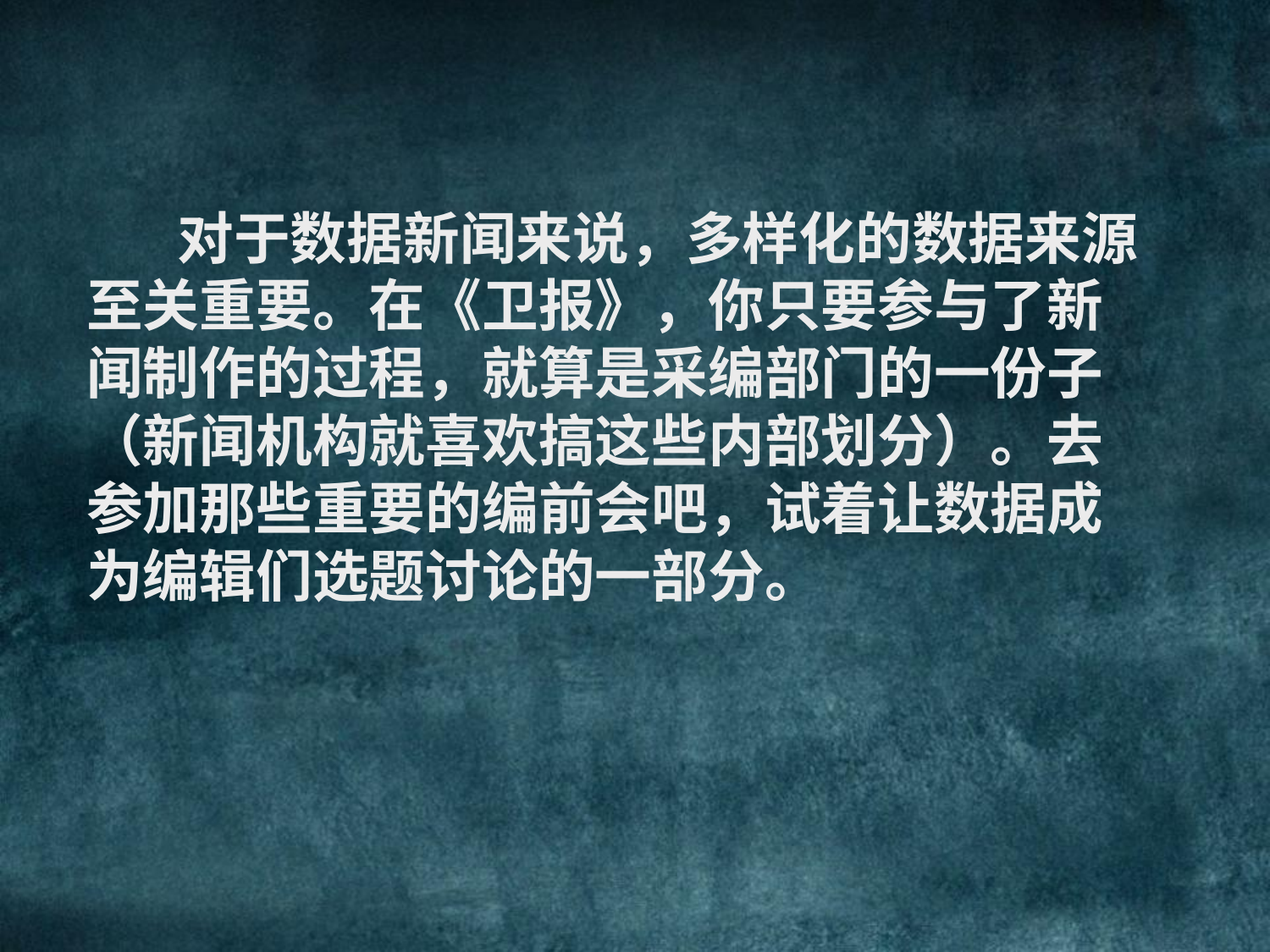

对于数据新闻来说，多样化的数据来源至关重要。在《卫报》，你只要参与了新闻制作的过程，就算是采编部门的一份子（新闻机构就喜欢搞这些内部划分）。去参加那些重要的编前会吧，试着让数据成为编辑们选题讨论的一部分。